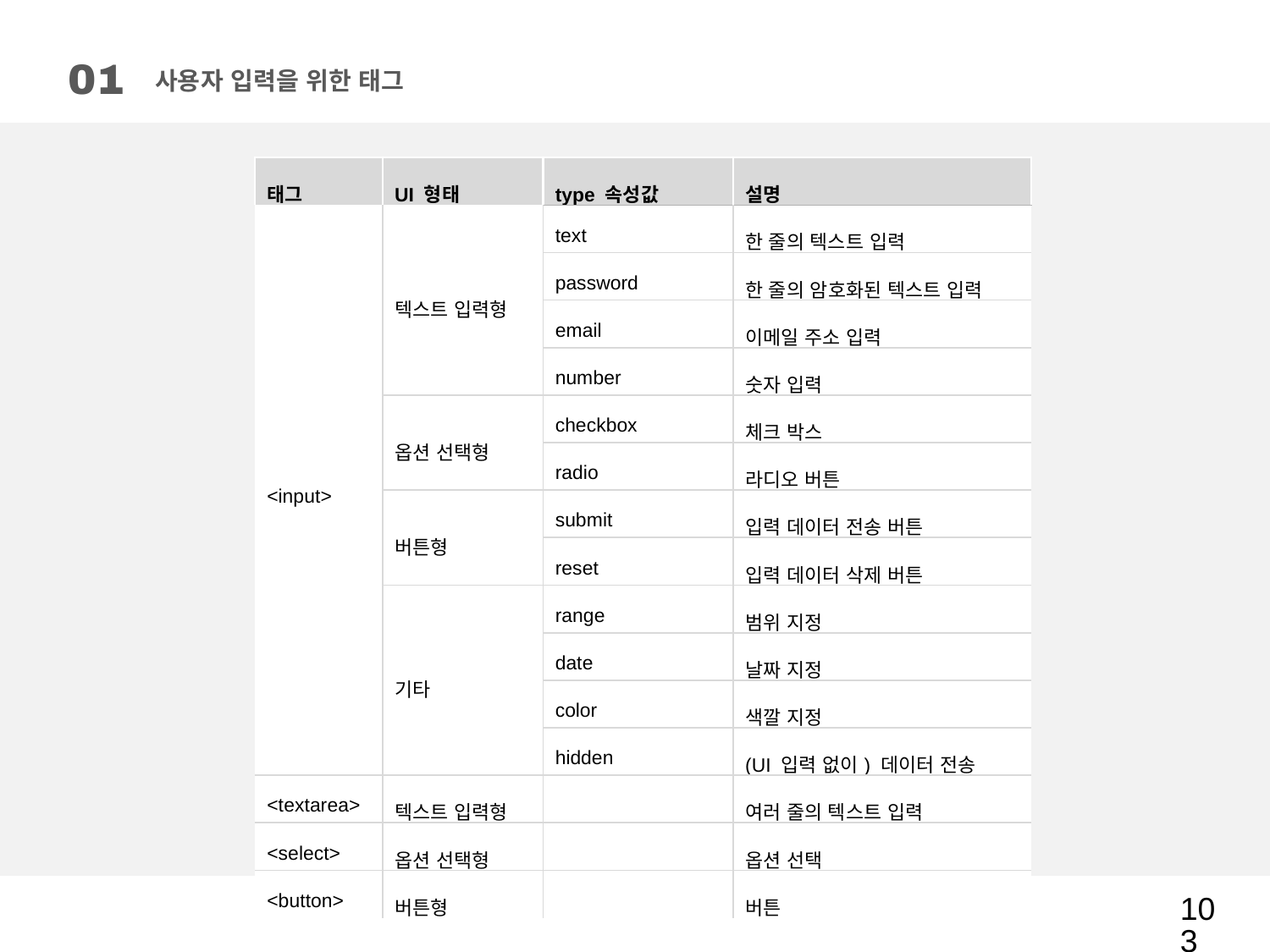

01
사용자 입력을 위한 태그
| 태그 | UI 형태 | type 속성값 | 설명 |
| --- | --- | --- | --- |
| <input> | 텍스트 입력형 | text | 한 줄의 텍스트 입력 |
|  |  | password | 한 줄의 암호화된 텍스트 입력 |
|  |  | email | 이메일 주소 입력 |
|  |  | number | 숫자 입력 |
|  | 옵션 선택형 | checkbox | 체크 박스 |
|  |  | radio | 라디오 버튼 |
|  | 버튼형 | submit | 입력 데이터 전송 버튼 |
|  |  | reset | 입력 데이터 삭제 버튼 |
|  | 기타 | range | 범위 지정 |
|  |  | date | 날짜 지정 |
|  |  | color | 색깔 지정 |
|  |  | hidden | (UI 입력 없이) 데이터 전송 |
| <textarea> | 텍스트 입력형 |  | 여러 줄의 텍스트 입력 |
| <select> | 옵션 선택형 |  | 옵션 선택 |
| <button> | 버튼형 |  | 버튼 |
103